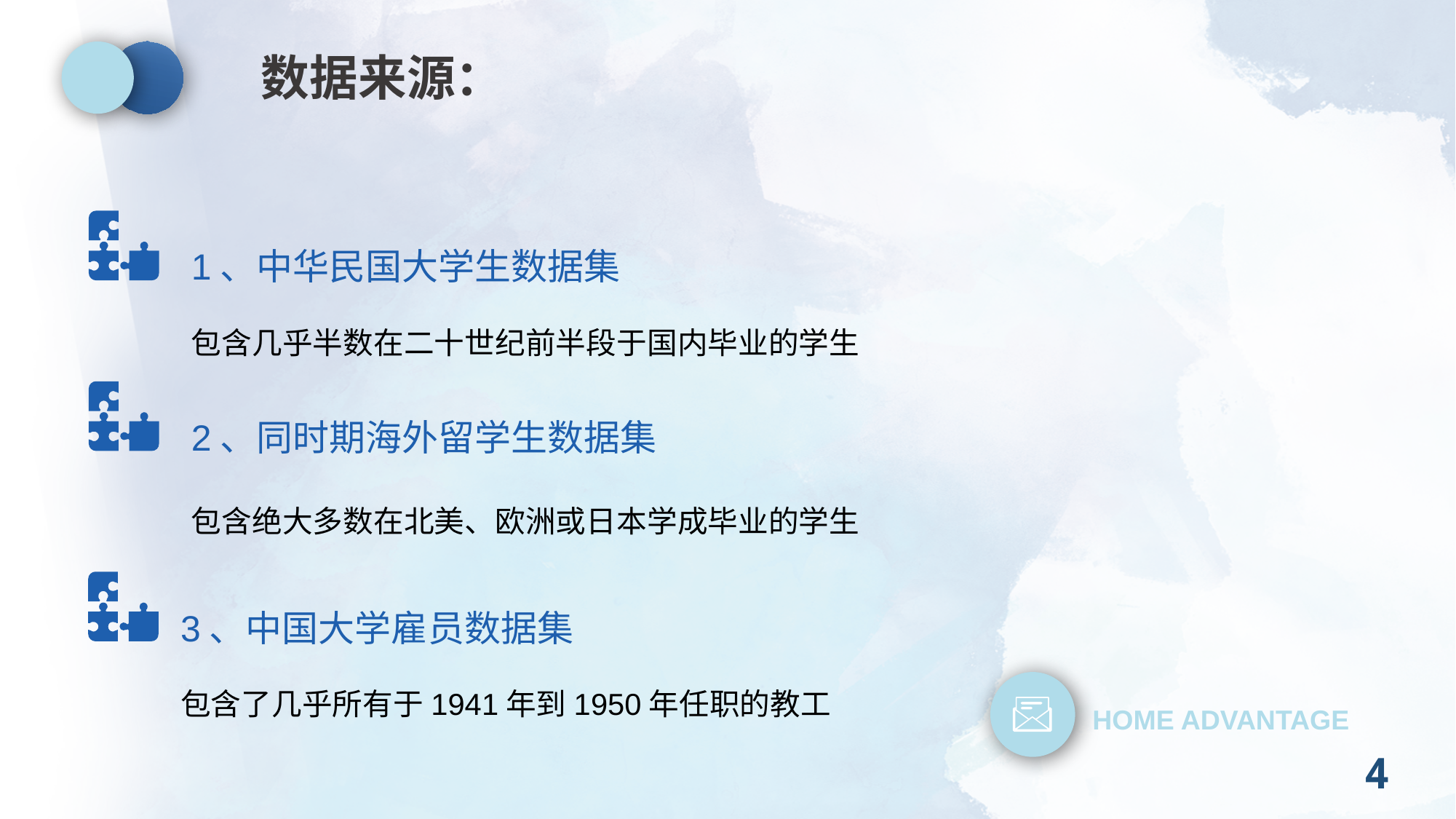

数据来源：

1、中华民国大学生数据集

包含几乎半数在二十世纪前半段于国内毕业的学生

2、同时期海外留学生数据集

包含绝大多数在北美、欧洲或日本学成毕业的学生

3、中国大学雇员数据集

包含了几乎所有于1941年到1950年任职的教工

HOME ADVANTAGE
4